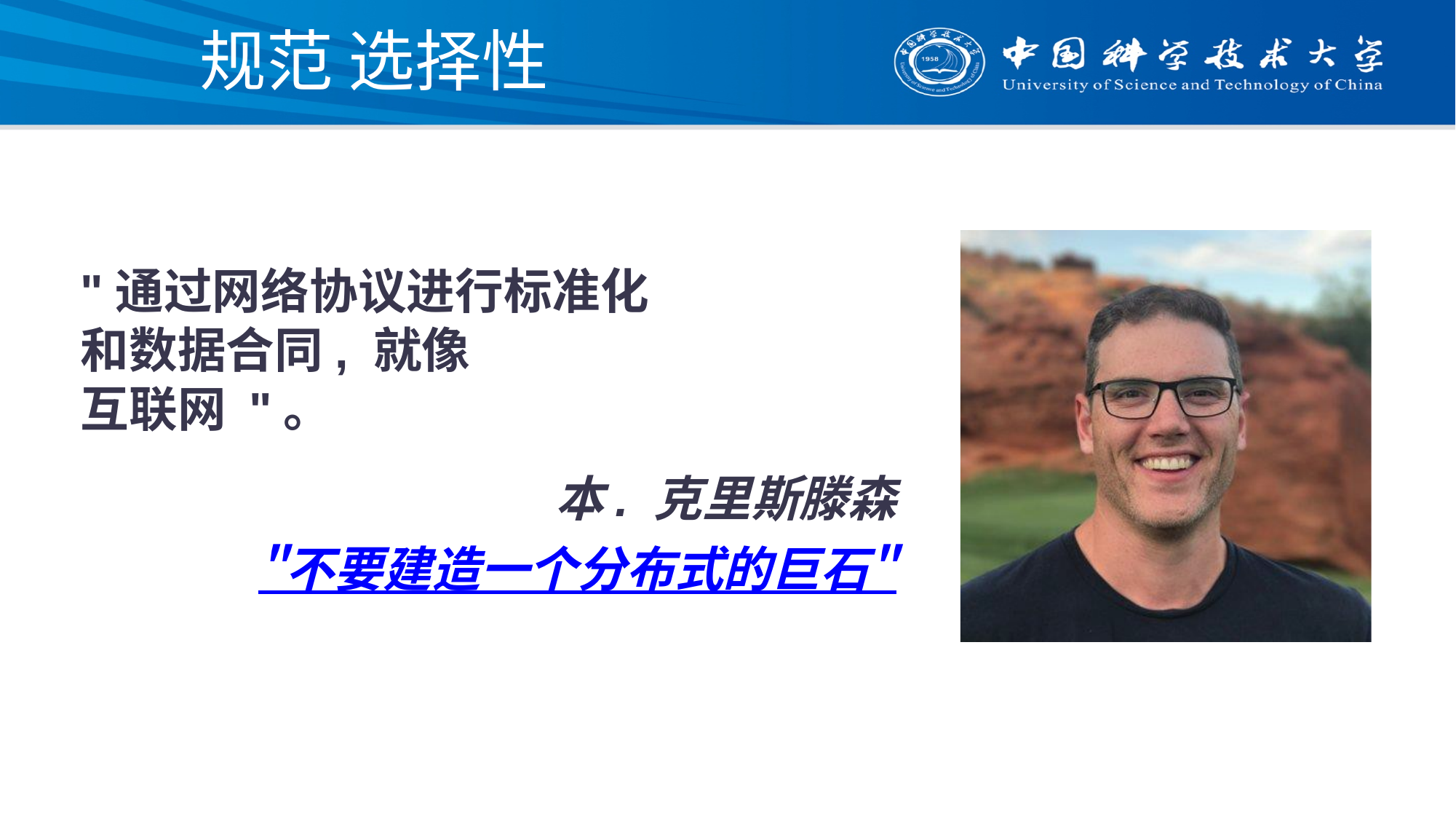

# 规范 选择性

"通过网络协议进行标准化
和数据合同, 就像
互联网 "。
本. 克里斯滕森"不要建造一个分布式的巨石"